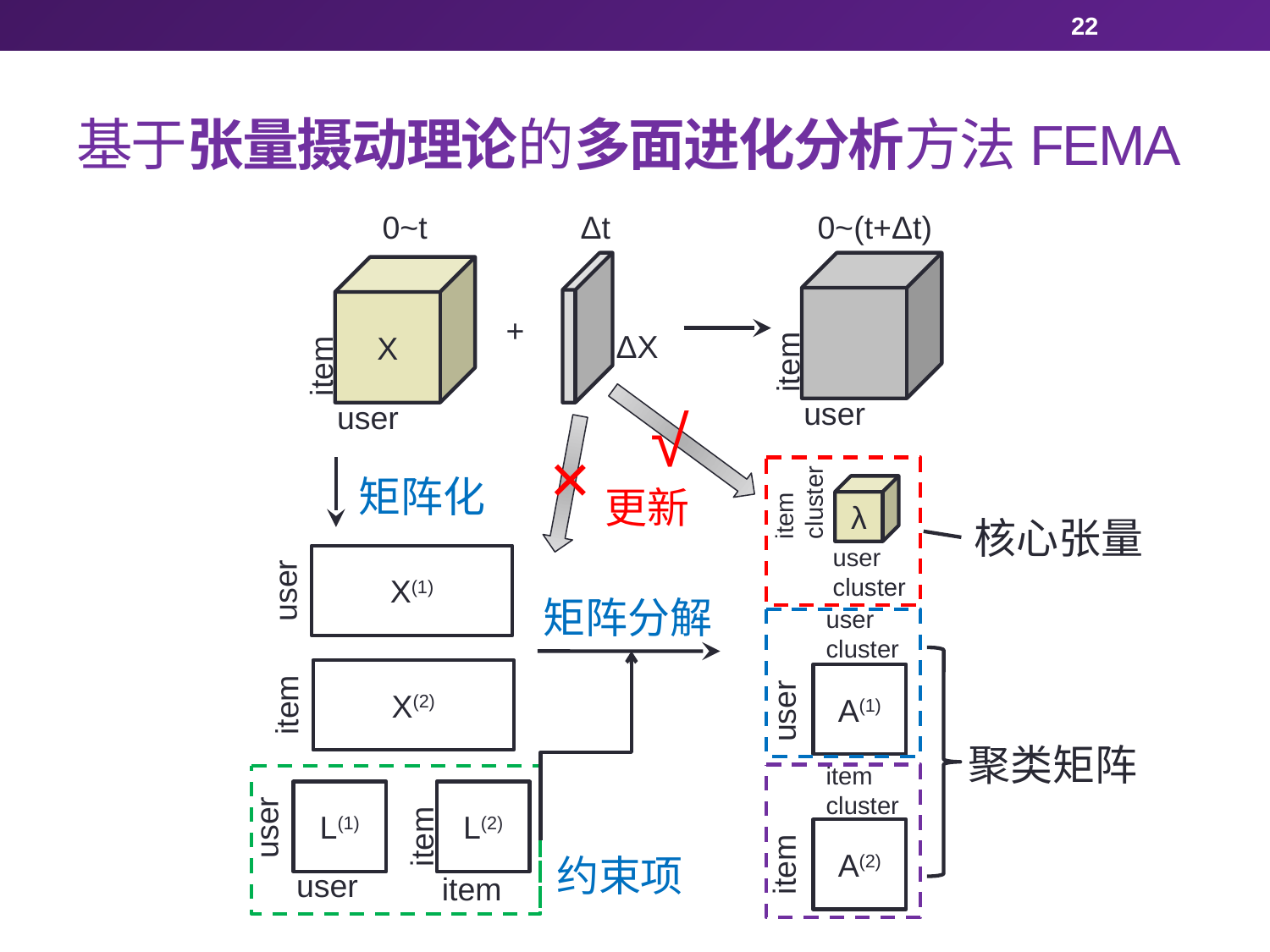

22
# 基于张量摄动理论的多面进化分析方法FEMA
0~t
Δt
0~(t+Δt)

X
+
ΔX
item
item

user
√
user

×

矩阵化
item
cluster
更新
λ
核心张量
user
cluster
X(1)
user
矩阵分解
user
cluster

X(2)
A(1)
item
user
聚类矩阵
item
cluster

L(1)
L(2)
user
item
A(2)
item
约束项
user
item